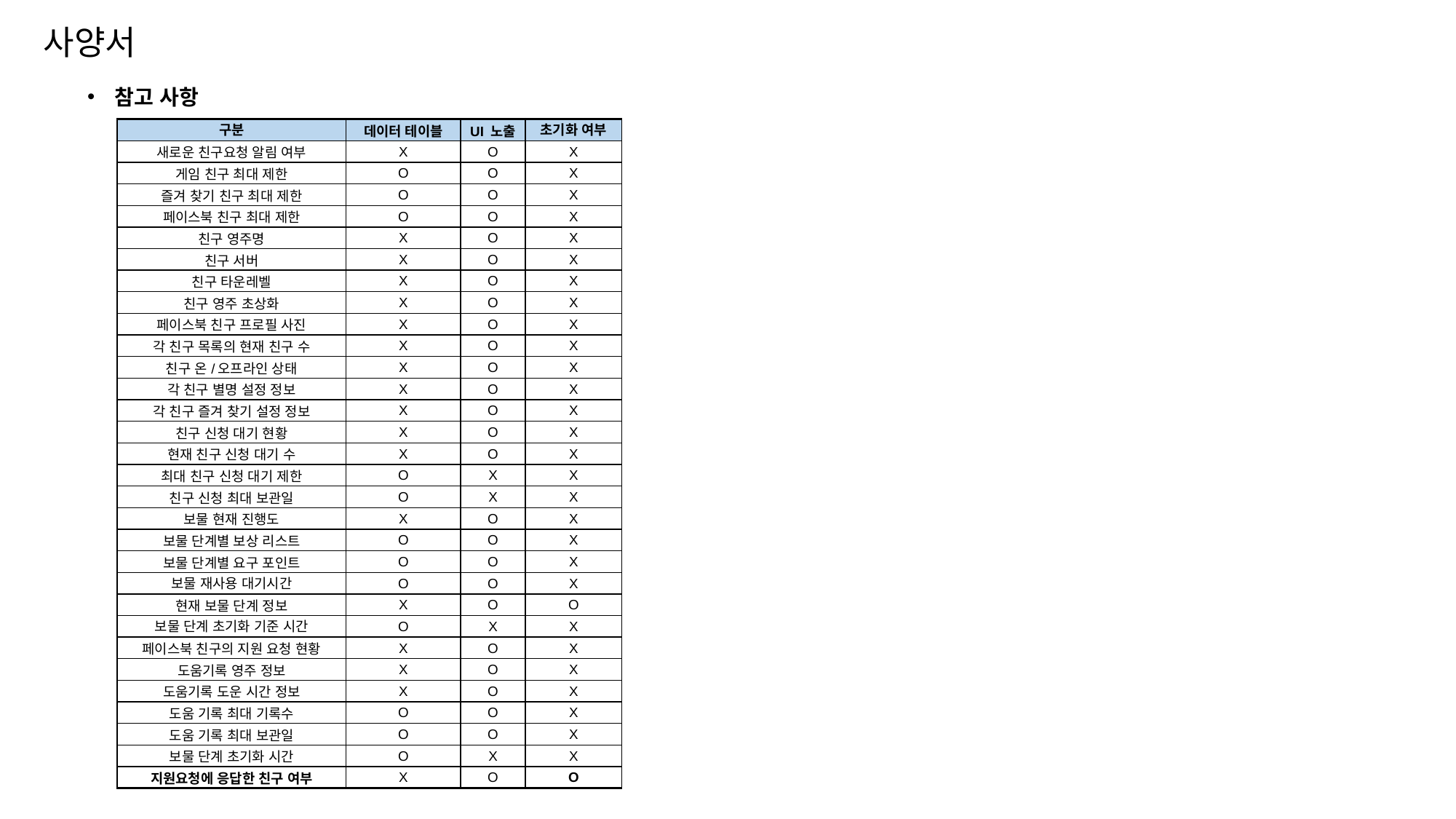

사양서
참고 사항
| 구분 | 데이터 테이블 | UI 노출 | 초기화 여부 |
| --- | --- | --- | --- |
| 새로운 친구요청 알림 여부 | X | O | X |
| 게임 친구 최대 제한 | O | O | X |
| 즐겨 찾기 친구 최대 제한 | O | O | X |
| 페이스북 친구 최대 제한 | O | O | X |
| 친구 영주명 | X | O | X |
| 친구 서버 | X | O | X |
| 친구 타운레벨 | X | O | X |
| 친구 영주 초상화 | X | O | X |
| 페이스북 친구 프로필 사진 | X | O | X |
| 각 친구 목록의 현재 친구 수 | X | O | X |
| 친구 온/오프라인 상태 | X | O | X |
| 각 친구 별명 설정 정보 | X | O | X |
| 각 친구 즐겨 찾기 설정 정보 | X | O | X |
| 친구 신청 대기 현황 | X | O | X |
| 현재 친구 신청 대기 수 | X | O | X |
| 최대 친구 신청 대기 제한 | O | X | X |
| 친구 신청 최대 보관일 | O | X | X |
| 보물 현재 진행도 | X | O | X |
| 보물 단계별 보상 리스트 | O | O | X |
| 보물 단계별 요구 포인트 | O | O | X |
| 보물 재사용 대기시간 | O | O | X |
| 현재 보물 단계 정보 | X | O | O |
| 보물 단계 초기화 기준 시간 | O | X | X |
| 페이스북 친구의 지원 요청 현황 | X | O | X |
| 도움기록 영주 정보 | X | O | X |
| 도움기록 도운 시간 정보 | X | O | X |
| 도움 기록 최대 기록수 | O | O | X |
| 도움 기록 최대 보관일 | O | O | X |
| 보물 단계 초기화 시간 | O | X | X |
| 지원요청에 응답한 친구 여부 | X | O | O |